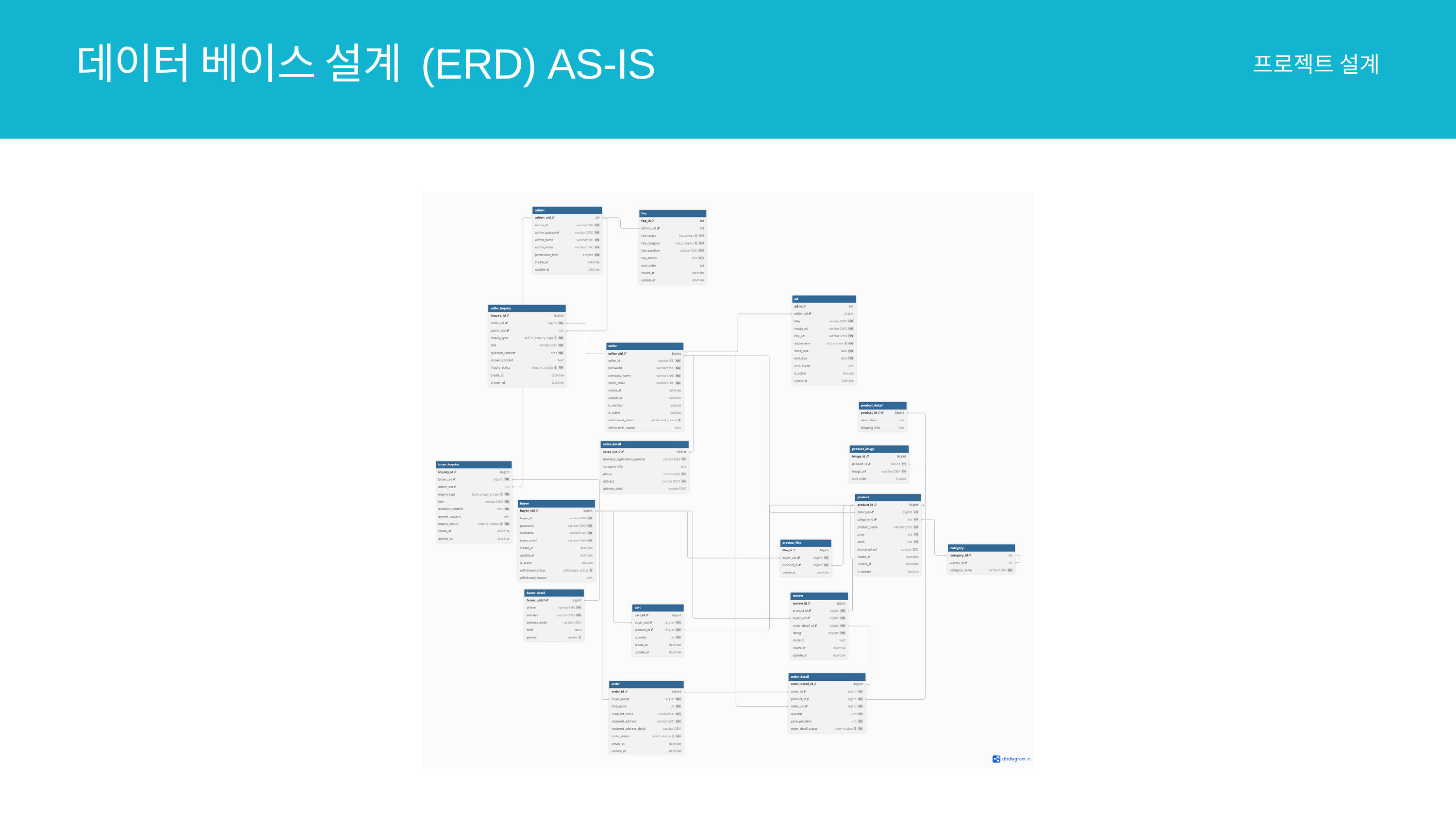

데이터 베이스 설계 (ERD) AS-IS
프로젝트 설계